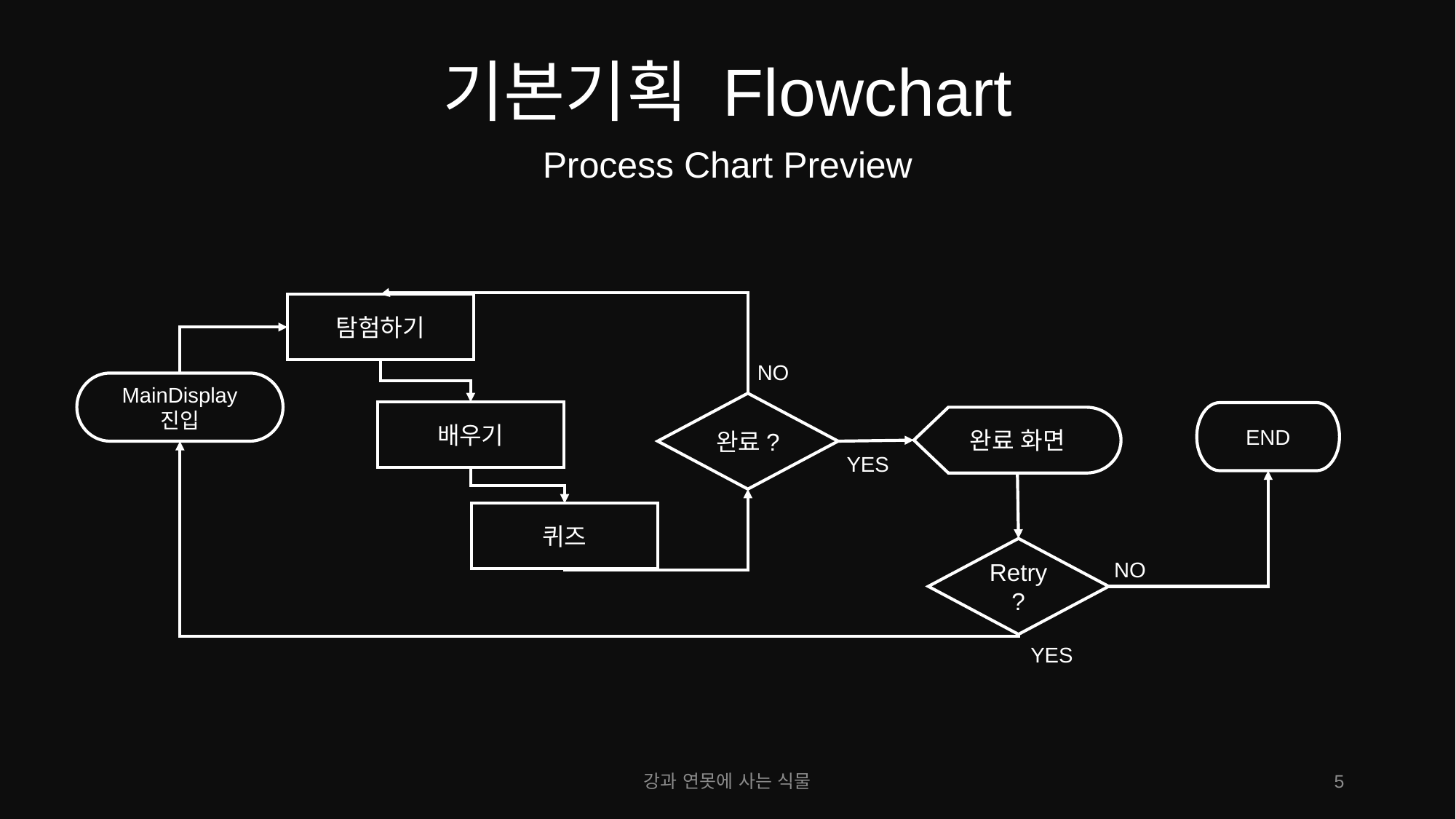

# 기본기획 Flowchart
Process Chart Preview
탐험하기
NO
MainDisplay 진입
완료?
배우기
END
완료 화면
YES
퀴즈
Retry?
NO
YES
강과 연못에 사는 식물
5